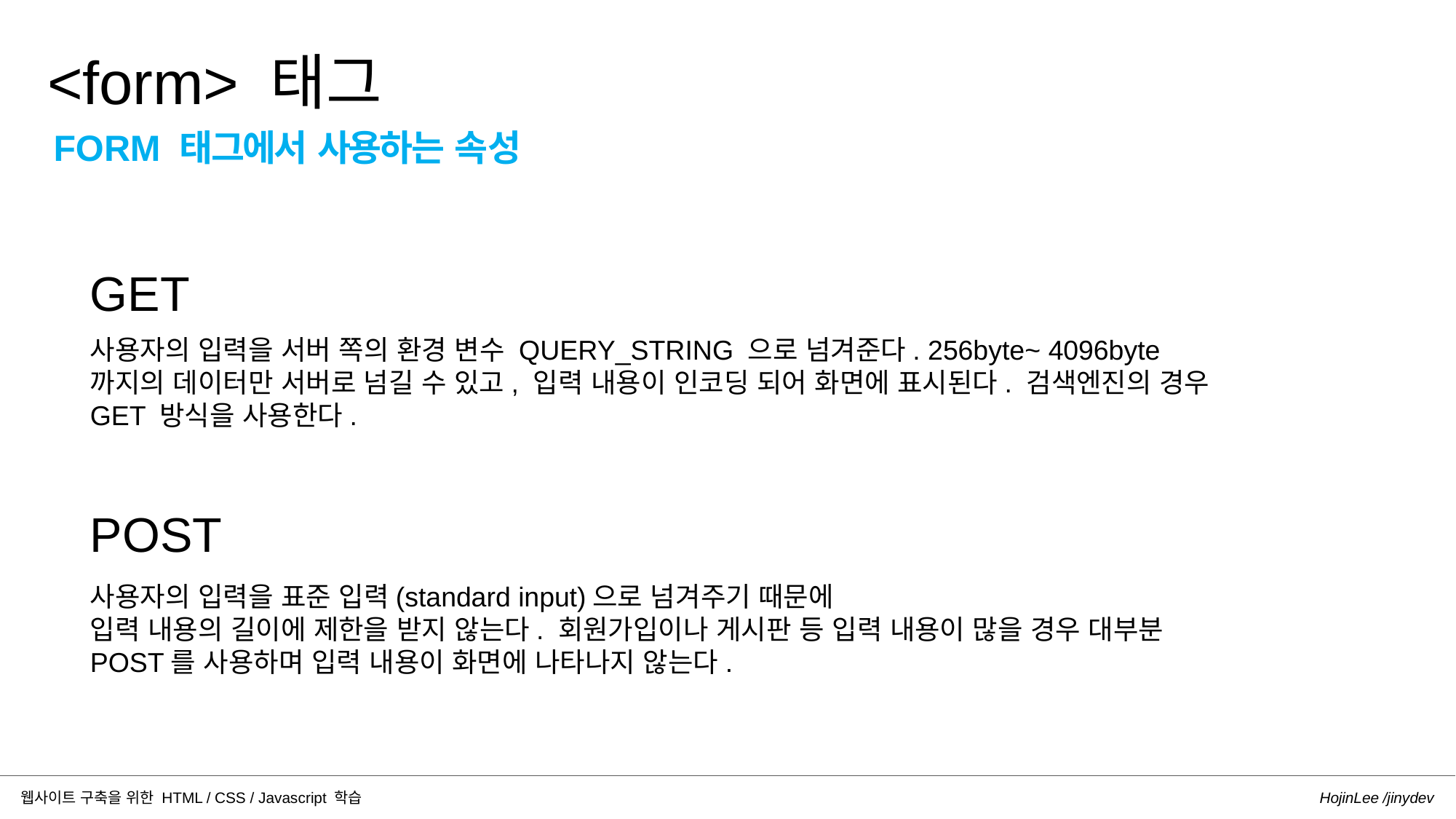

<form> 태그
FORM 태그에서 사용하는 속성
GET
사용자의 입력을 서버 쪽의 환경 변수 QUERY_STRING 으로 넘겨준다. 256byte~ 4096byte까지의 데이터만 서버로 넘길 수 있고, 입력 내용이 인코딩 되어 화면에 표시된다. 검색엔진의 경우 GET 방식을 사용한다.
POST
사용자의 입력을 표준 입력(standard input)으로 넘겨주기 때문에
입력 내용의 길이에 제한을 받지 않는다. 회원가입이나 게시판 등 입력 내용이 많을 경우 대부분 POST를 사용하며 입력 내용이 화면에 나타나지 않는다.
HojinLee /jinydev
웹사이트 구축을 위한 HTML / CSS / Javascript 학습